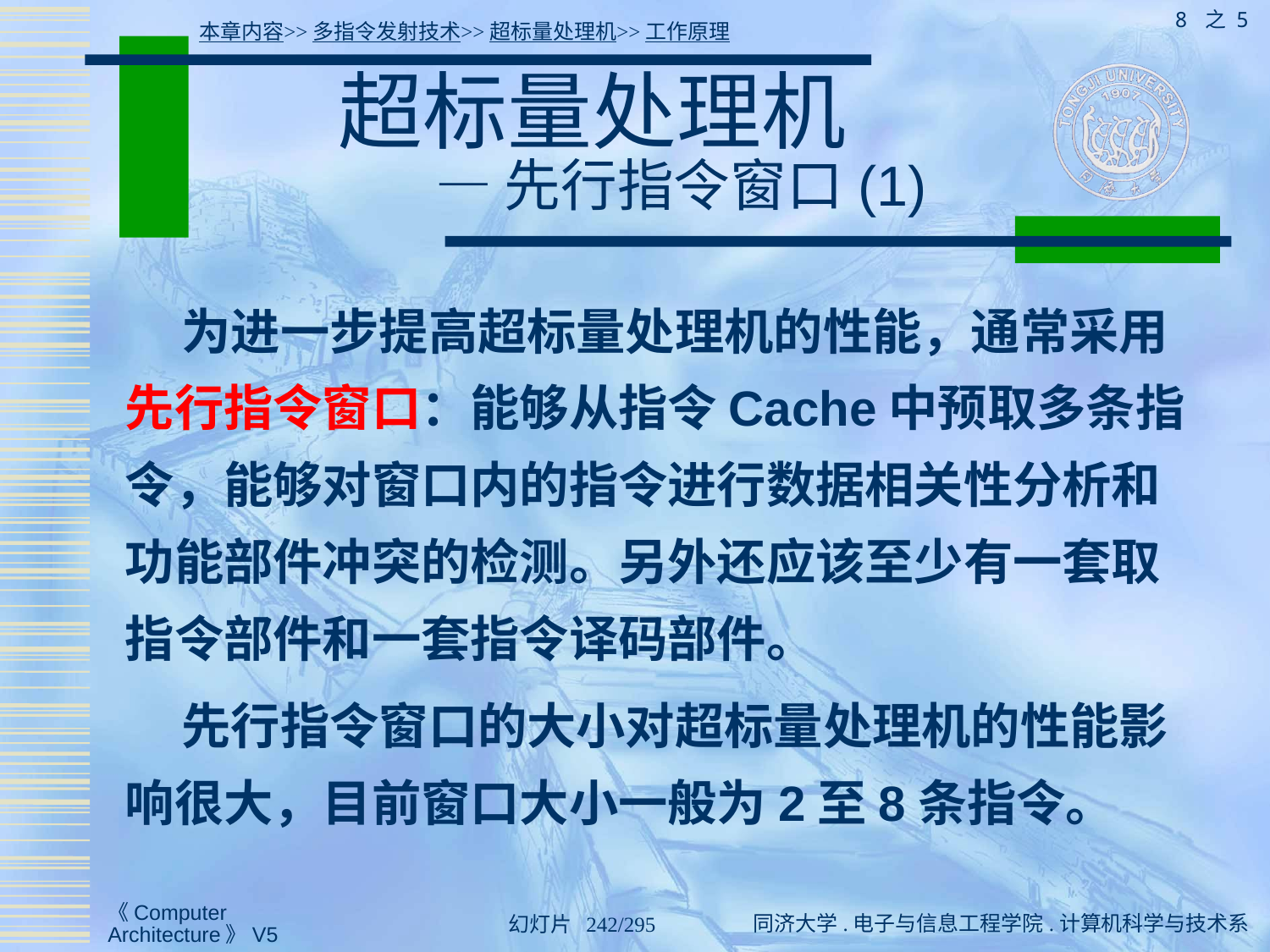

8 之 5
本章内容>>多指令发射技术>>超标量处理机>>工作原理
# 超标量处理机 — 先行指令窗口(1)
    为进一步提高超标量处理机的性能，通常采用先行指令窗口：能够从指令Cache中预取多条指令，能够对窗口内的指令进行数据相关性分析和功能部件冲突的检测。另外还应该至少有一套取指令部件和一套指令译码部件。
    先行指令窗口的大小对超标量处理机的性能影响很大，目前窗口大小一般为2至8条指令。